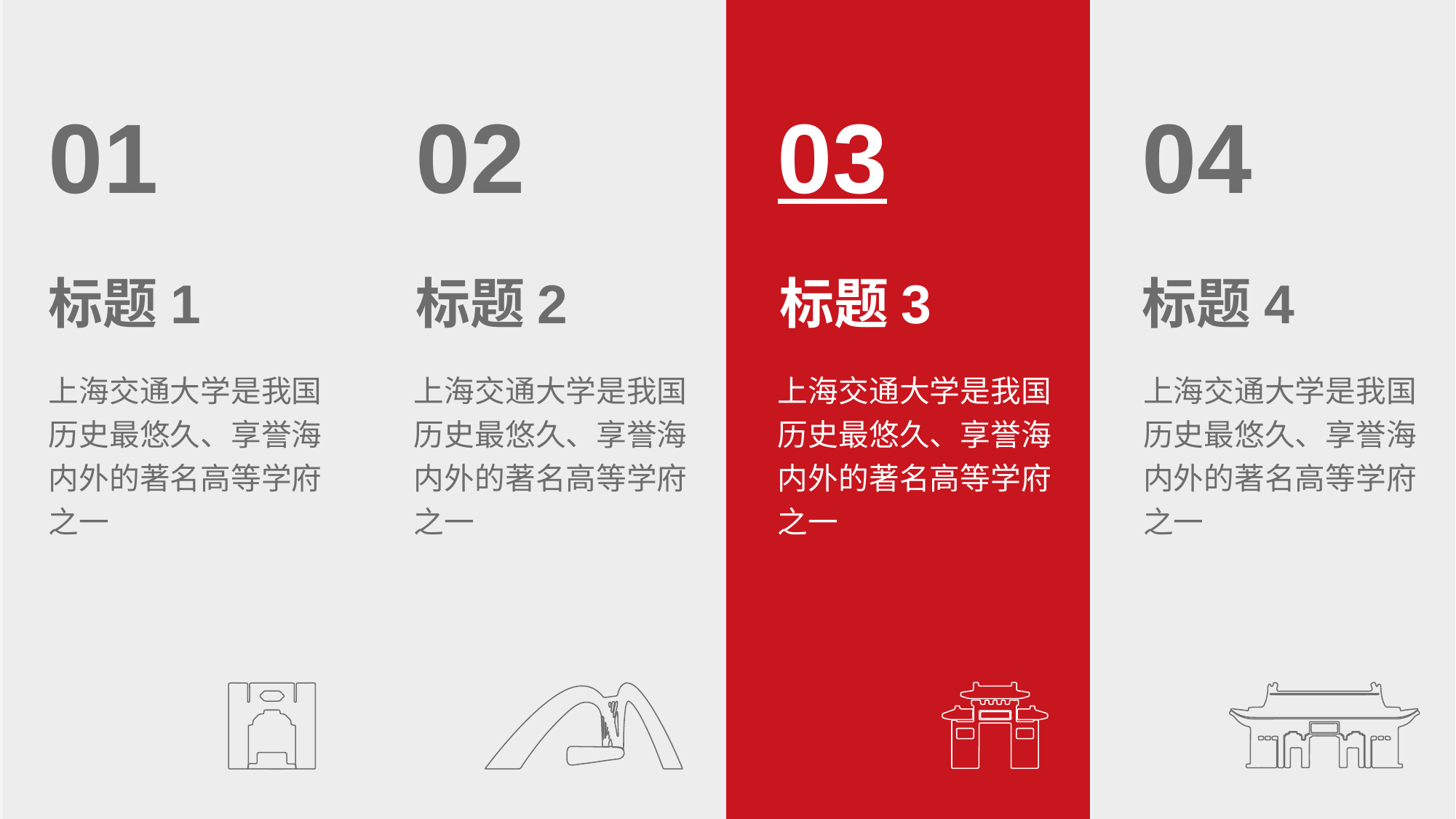

01
02
03
04
标题1
标题2
标题3
标题4
上海交通大学是我国历史最悠久、享誉海内外的著名高等学府之一
上海交通大学是我国历史最悠久、享誉海内外的著名高等学府之一
上海交通大学是我国历史最悠久、享誉海内外的著名高等学府之一
上海交通大学是我国历史最悠久、享誉海内外的著名高等学府之一